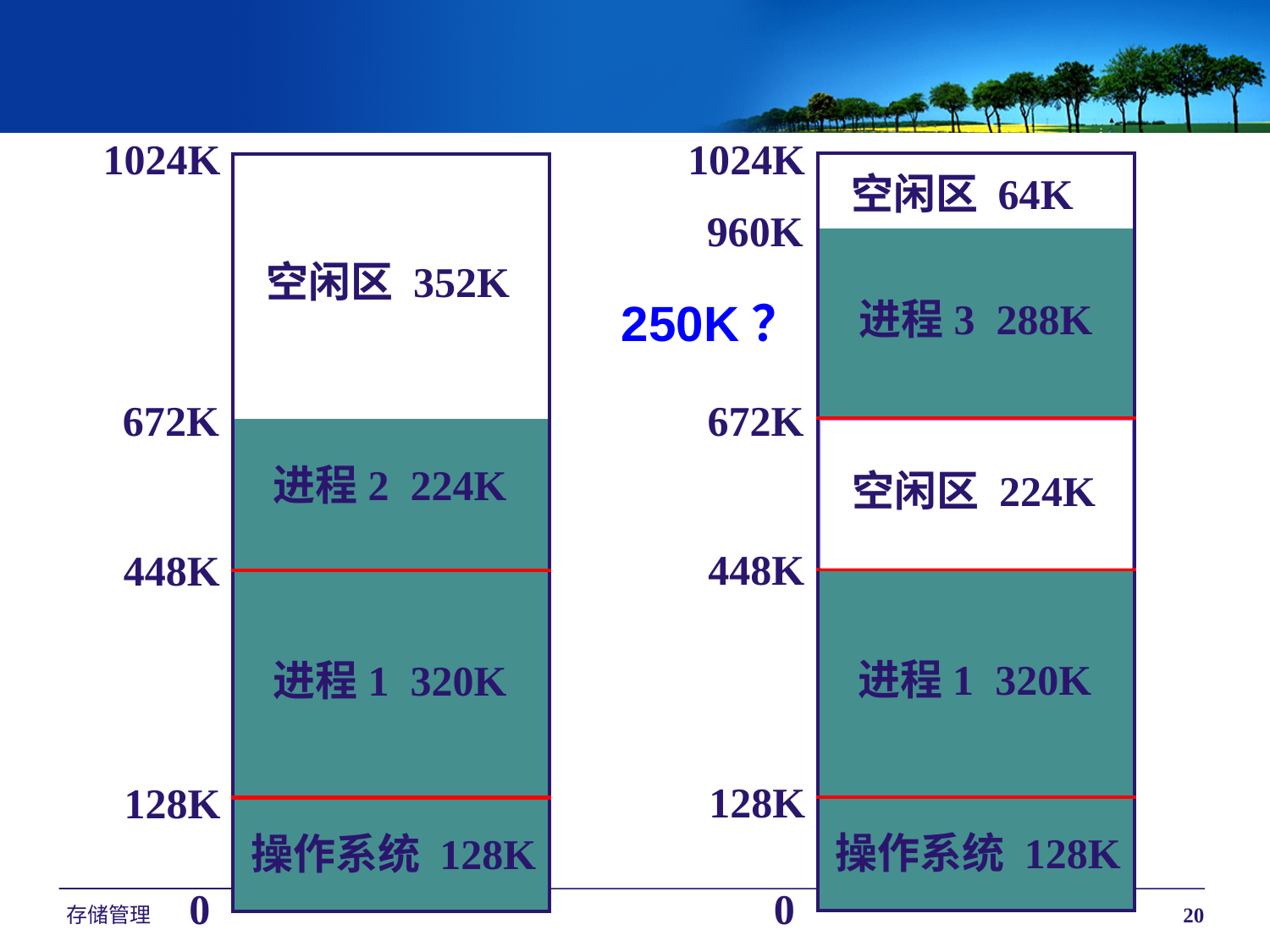

1024K
1024K
|  |
| --- |
|  |
|  |
|  |
|  |
|  |
|  |
|  |
|  |
|  |
|  |
|  |
|  |
|  |
|  |
|  |
|  |
|  |
|  |
|  |
|  |
| --- |
|  |
|  |
|  |
|  |
|  |
|  |
|  |
|  |
|  |
|  |
|  |
|  |
|  |
|  |
|  |
|  |
|  |
|  |
|  |
空闲区 64K
960K
空闲区 352K
250K？
进程3  288K
672K
672K

空闲区 224K
进程2  224K
进程2  224K
448K
448K
进程1  320K
进程1  320K
128K
128K
操作系统 128K
操作系统 128K
0
0
存储管理
20